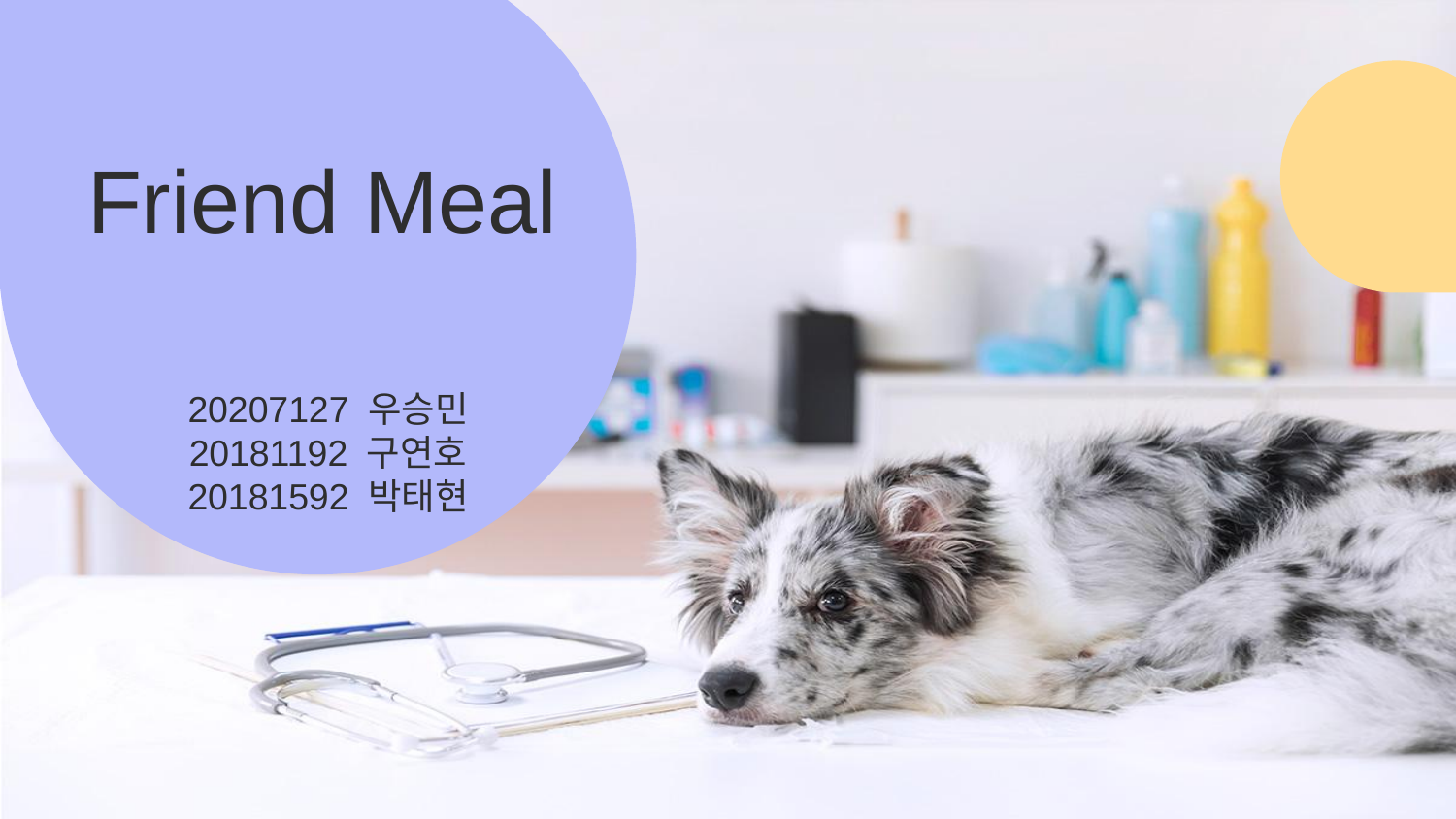

# Friend Meal
20207127 우승민
20181192 구연호
20181592 박태현